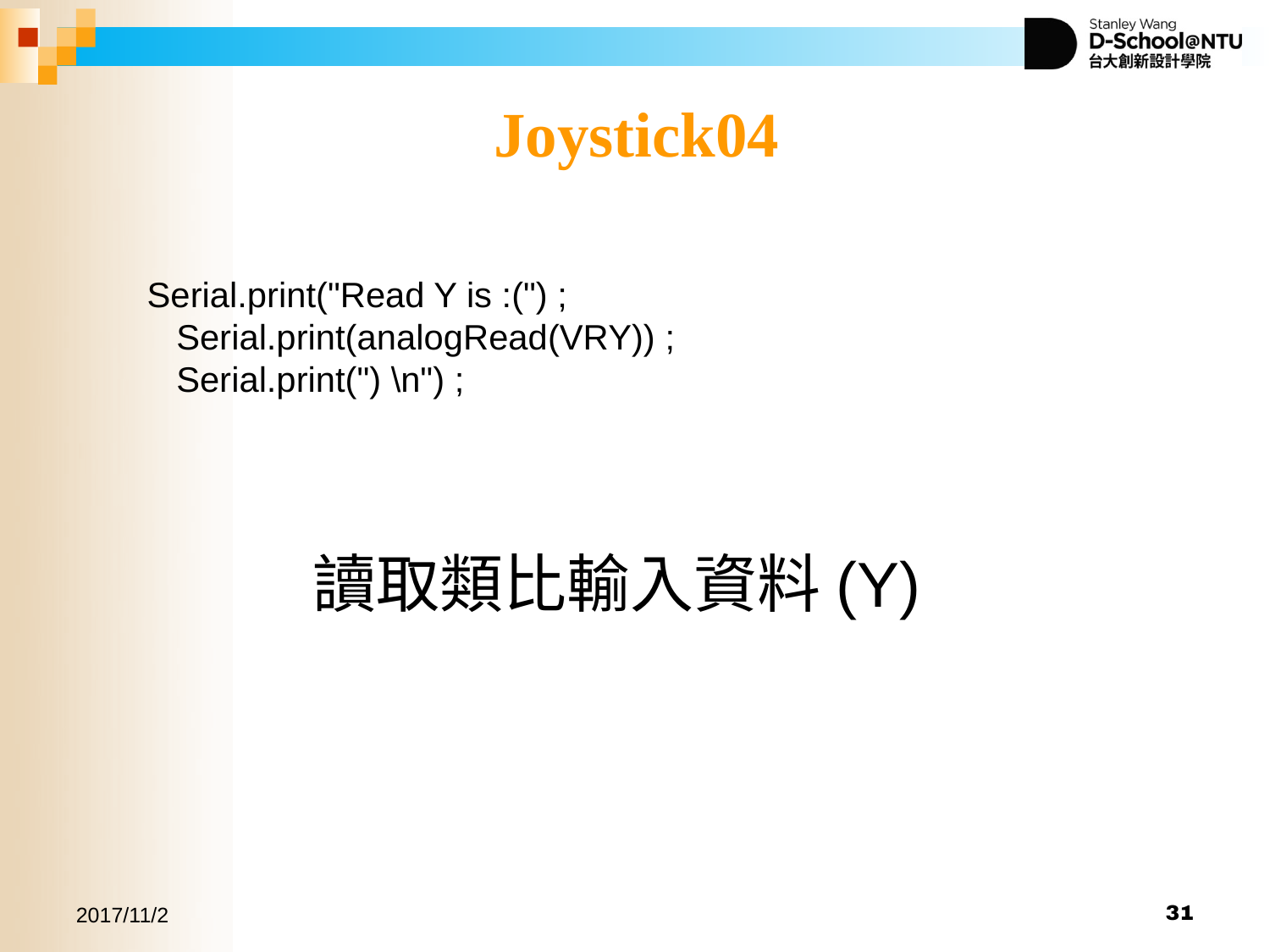

Joystick04
 Serial.print("Read Y is :(") ;
    Serial.print(analogRead(VRY)) ;
    Serial.print(") \n") ;

讀取類比輸入資料(Y)
2017/11/2
31